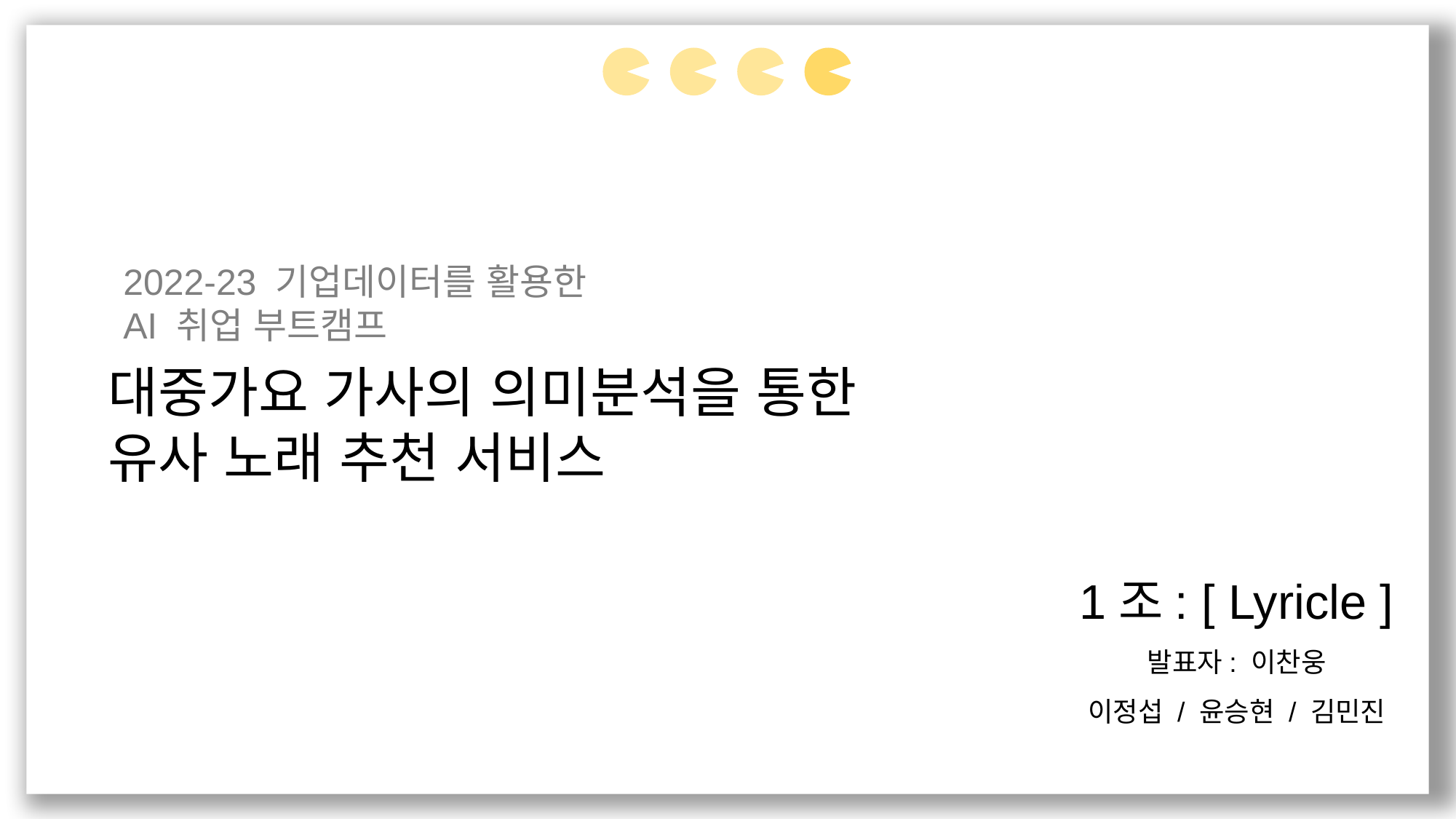

2022-23 기업데이터를 활용한
AI 취업 부트캠프
대중가요 가사의 의미분석을 통한
유사 노래 추천 서비스
1조: [ Lyricle ]
발표자: 이찬웅
이정섭 / 윤승현 / 김민진